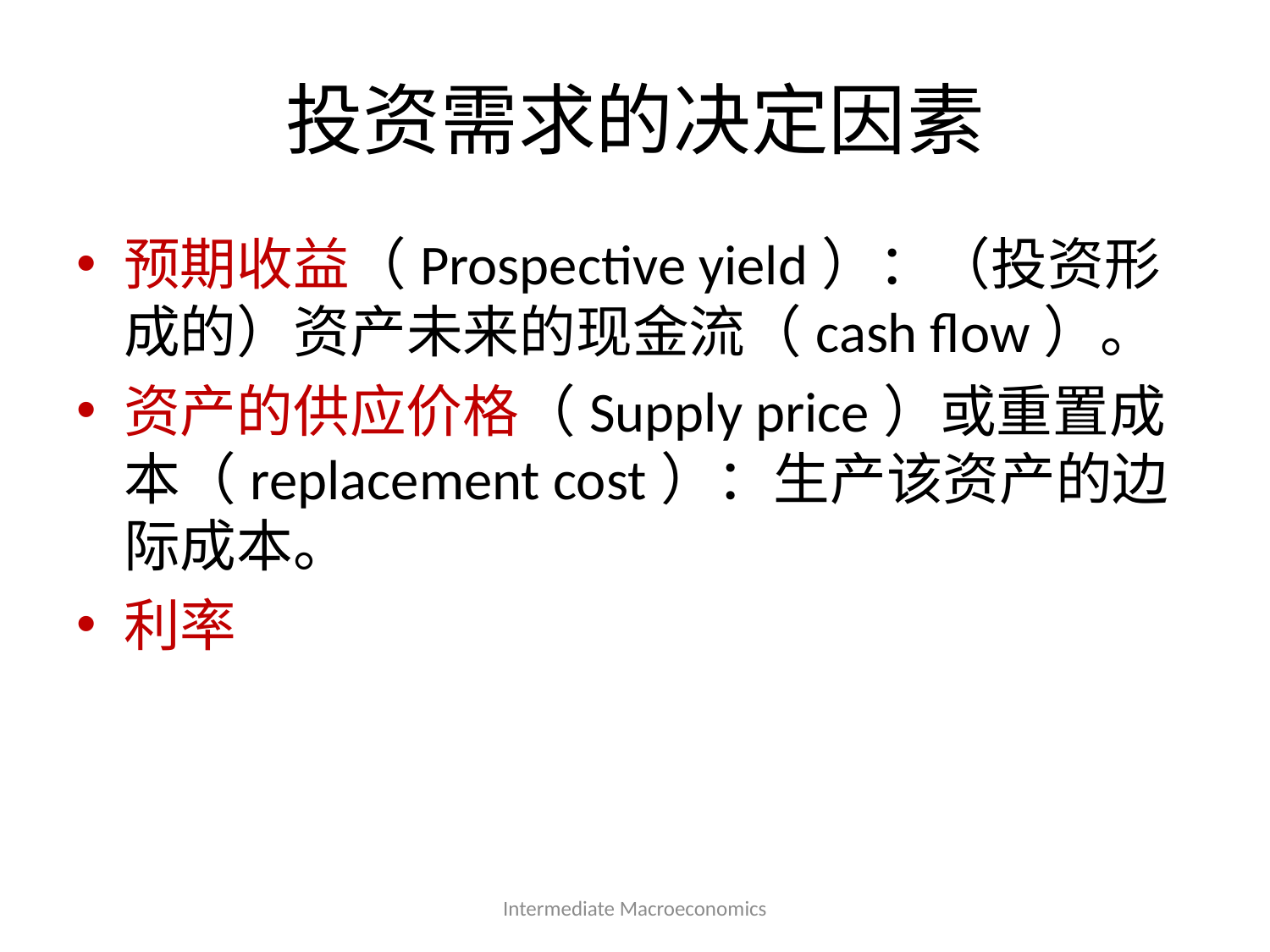

# 投资需求的决定因素
预期收益（Prospective yield）：（投资形成的）资产未来的现金流（cash flow）。
资产的供应价格（Supply price）或重置成本（replacement cost）：生产该资产的边际成本。
利率

Intermediate Macroeconomics